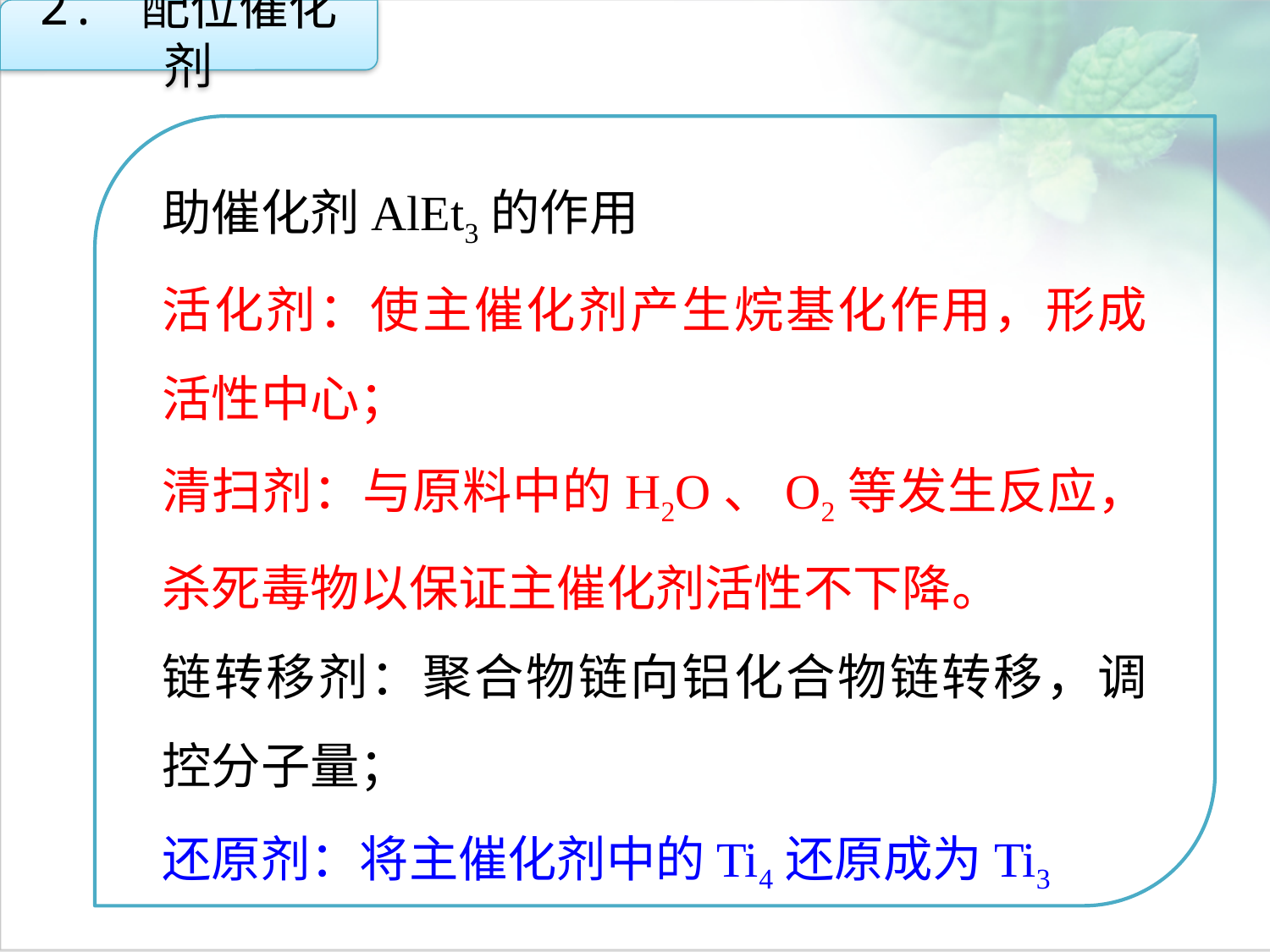

2. 配位催化剂

助催化剂AlEt3的作用
活化剂：使主催化剂产生烷基化作用，形成活性中心；
清扫剂：与原料中的H2O、O2等发生反应，杀死毒物以保证主催化剂活性不下降。
链转移剂：聚合物链向铝化合物链转移，调控分子量；
还原剂：将主催化剂中的Ti4还原成为Ti3

点击添加文本
点击添加文本
点击添加文本
点击添加文本